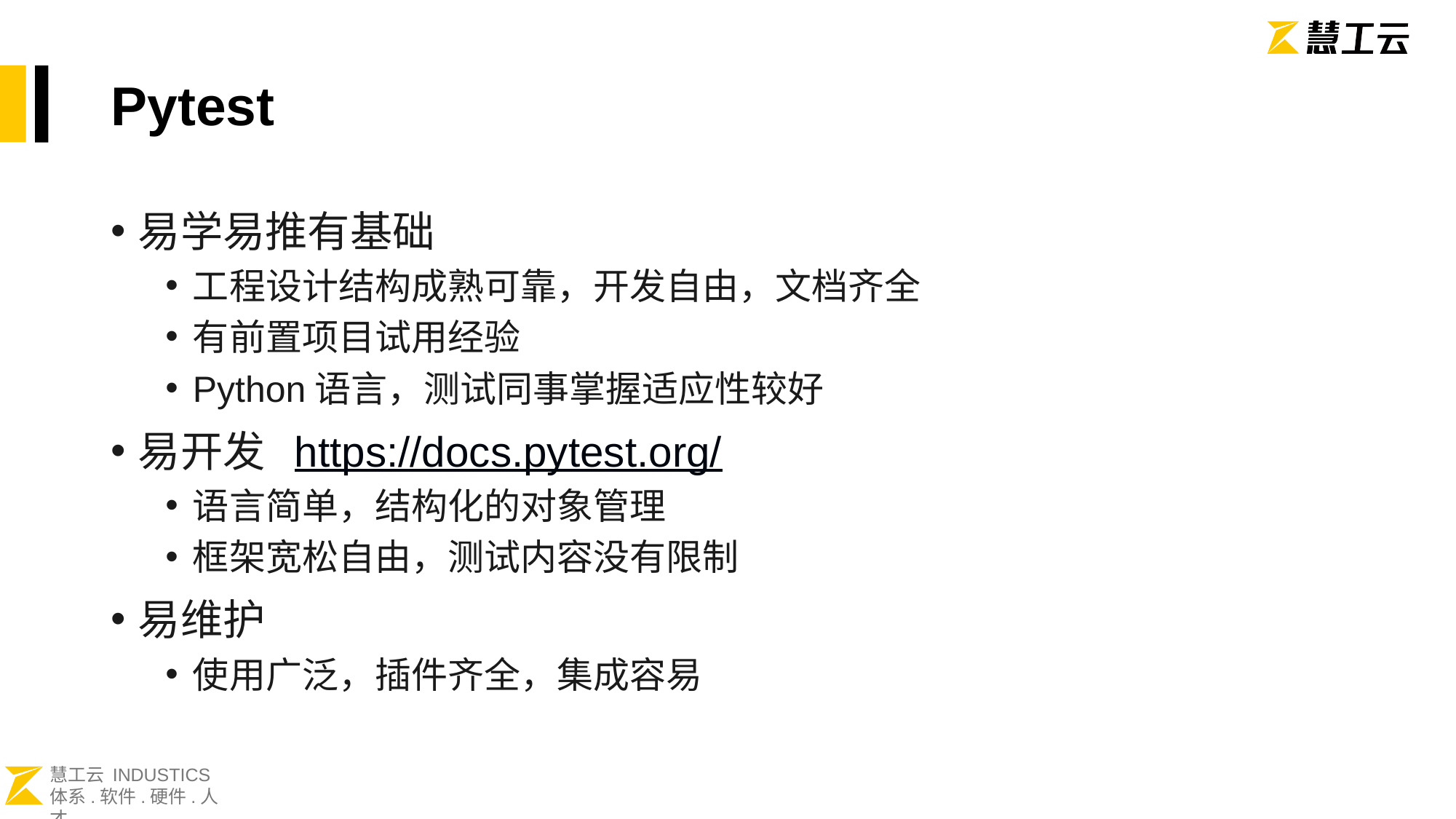

# Pytest

易学易推有基础
工程设计结构成熟可靠，开发自由，文档齐全
有前置项目试用经验
Python语言，测试同事掌握适应性较好
易开发  https://docs.pytest.org/
语言简单，结构化的对象管理
框架宽松自由，测试内容没有限制
易维护
使用广泛，插件齐全，集成容易